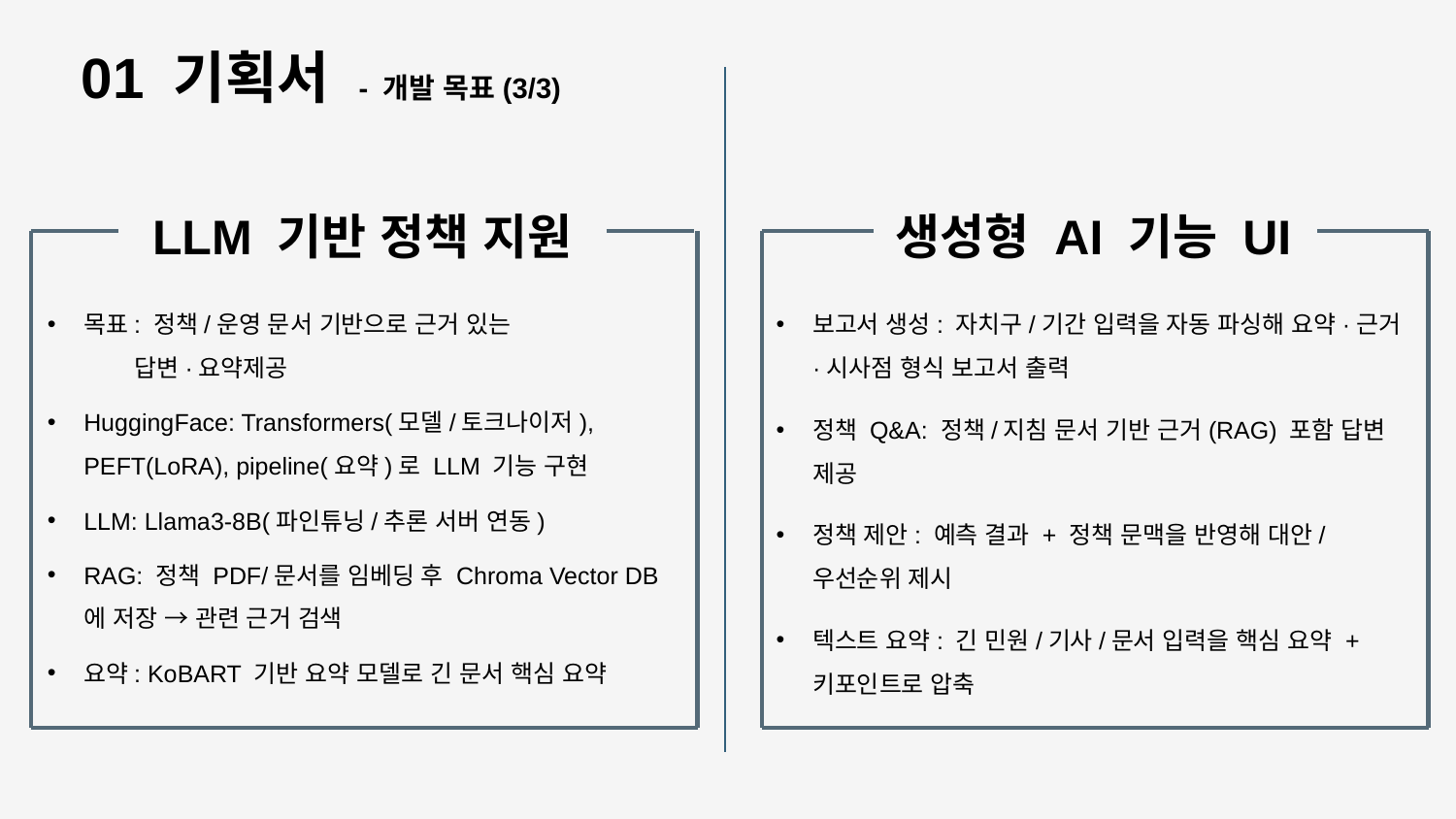

01 기획서 - 개발 목표(3/3)

LLM 기반 정책 지원
생성형 AI 기능 UI
목표: 정책/운영 문서 기반으로 근거 있는
            답변·요약제공

HuggingFace: Transformers(모델/토크나이저), PEFT(LoRA), pipeline(요약)로 LLM 기능 구현

LLM: Llama3-8B(파인튜닝/추론 서버 연동)

RAG: 정책 PDF/문서를 임베딩 후 Chroma Vector DB에 저장 → 관련 근거 검색

요약: KoBART 기반 요약 모델로 긴 문서 핵심 요약

보고서 생성: 자치구/기간 입력을 자동 파싱해 요약·근거·시사점 형식 보고서 출력

정책 Q&A: 정책/지침 문서 기반 근거(RAG) 포함 답변 제공

정책 제안: 예측 결과 + 정책 문맥을 반영해 대안/우선순위 제시

텍스트 요약: 긴 민원/기사/문서 입력을 핵심 요약 + 키포인트로 압축